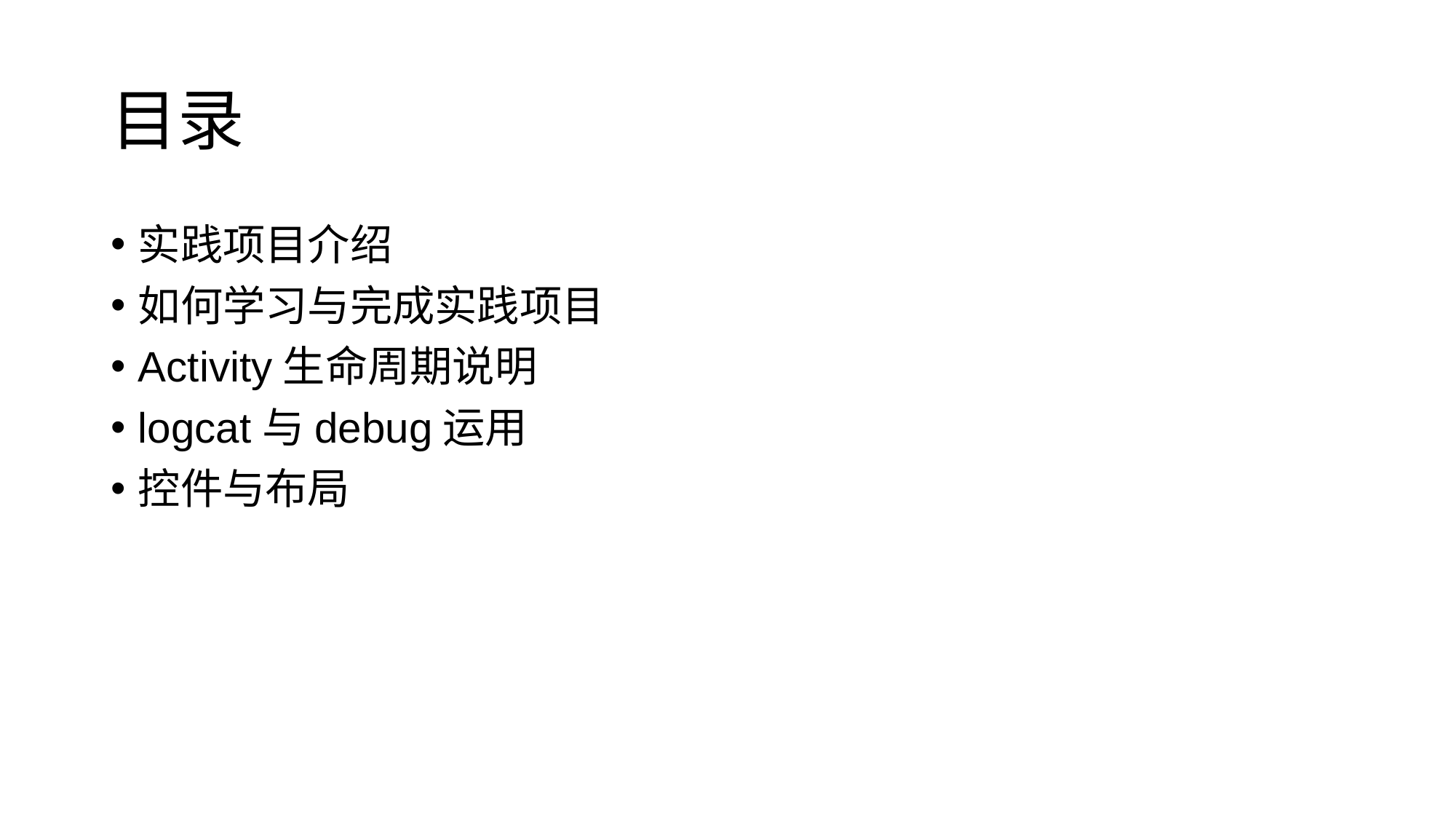

# 目录
实践项目介绍
如何学习与完成实践项目
Activity生命周期说明
logcat与debug运用
控件与布局